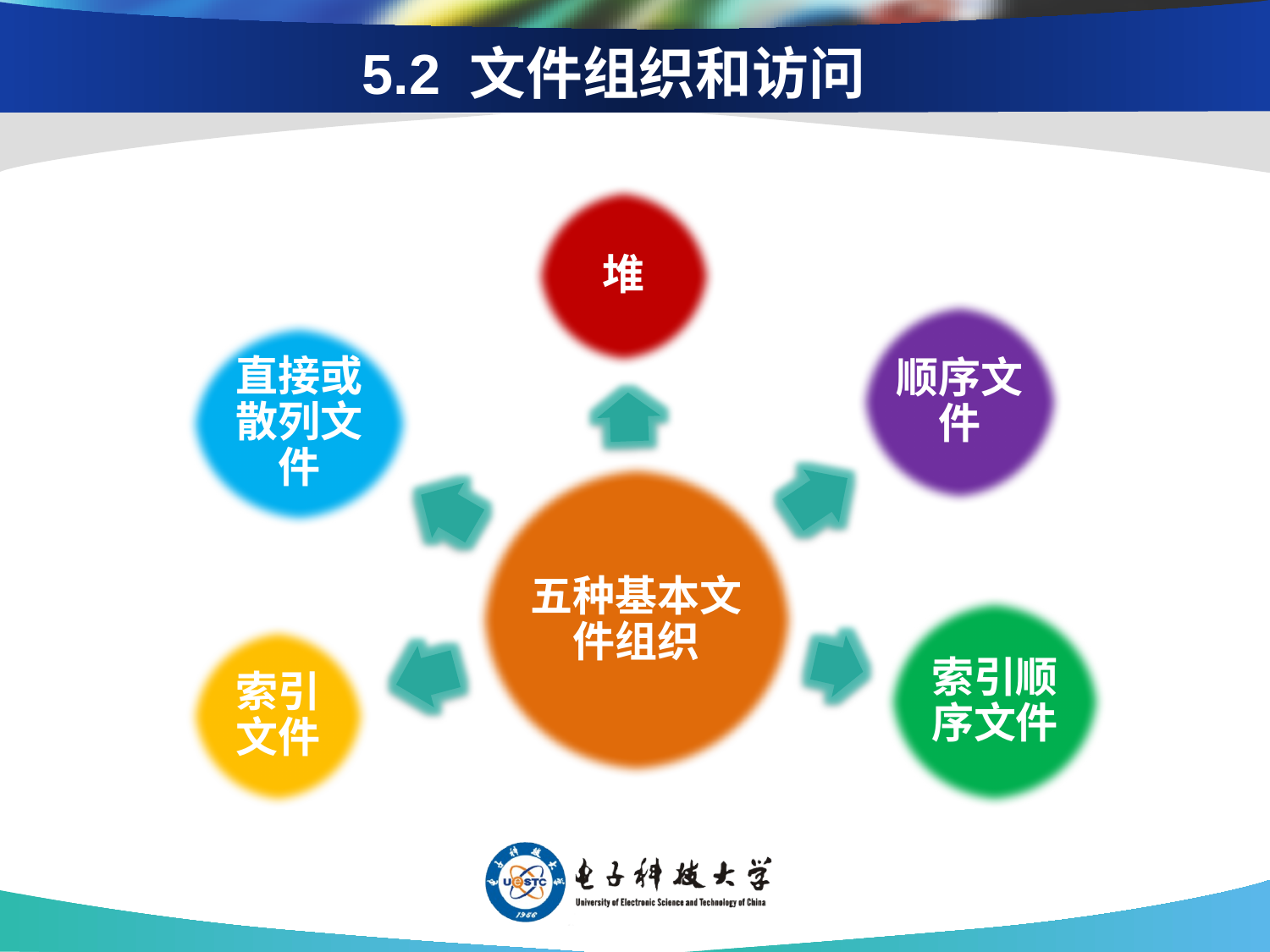

5.2 文件组织和访问
五种基本文件组织

堆

顺序文件

索引顺序文件

索引文件

直接或散列文件